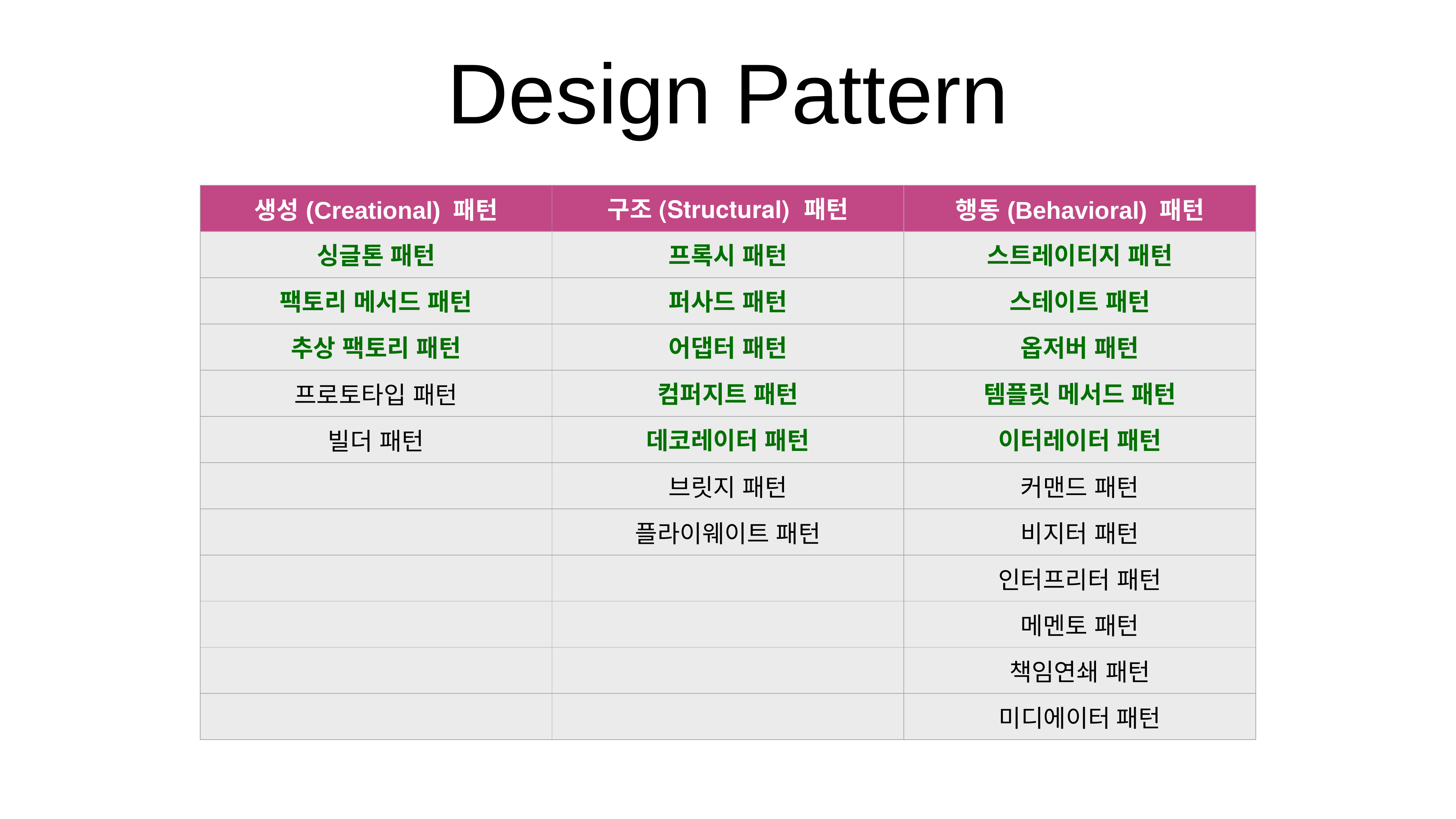

# Design Pattern
| 생성(Creational) 패턴 | 구조(Structural) 패턴 | 행동(Behavioral) 패턴 |
| --- | --- | --- |
| 싱글톤 패턴 | 프록시 패턴 | 스트레이티지 패턴 |
| 팩토리 메서드 패턴 | 퍼사드 패턴 | 스테이트 패턴 |
| 추상 팩토리 패턴 | 어댑터 패턴 | 옵저버 패턴 |
| 프로토타입 패턴 | 컴퍼지트 패턴 | 템플릿 메서드 패턴 |
| 빌더 패턴 | 데코레이터 패턴 | 이터레이터 패턴 |
|  | 브릿지 패턴 | 커맨드 패턴 |
|  | 플라이웨이트 패턴 | 비지터 패턴 |
|  |  | 인터프리터 패턴 |
|  |  | 메멘토 패턴 |
|  |  | 책임연쇄 패턴 |
|  |  | 미디에이터 패턴 |